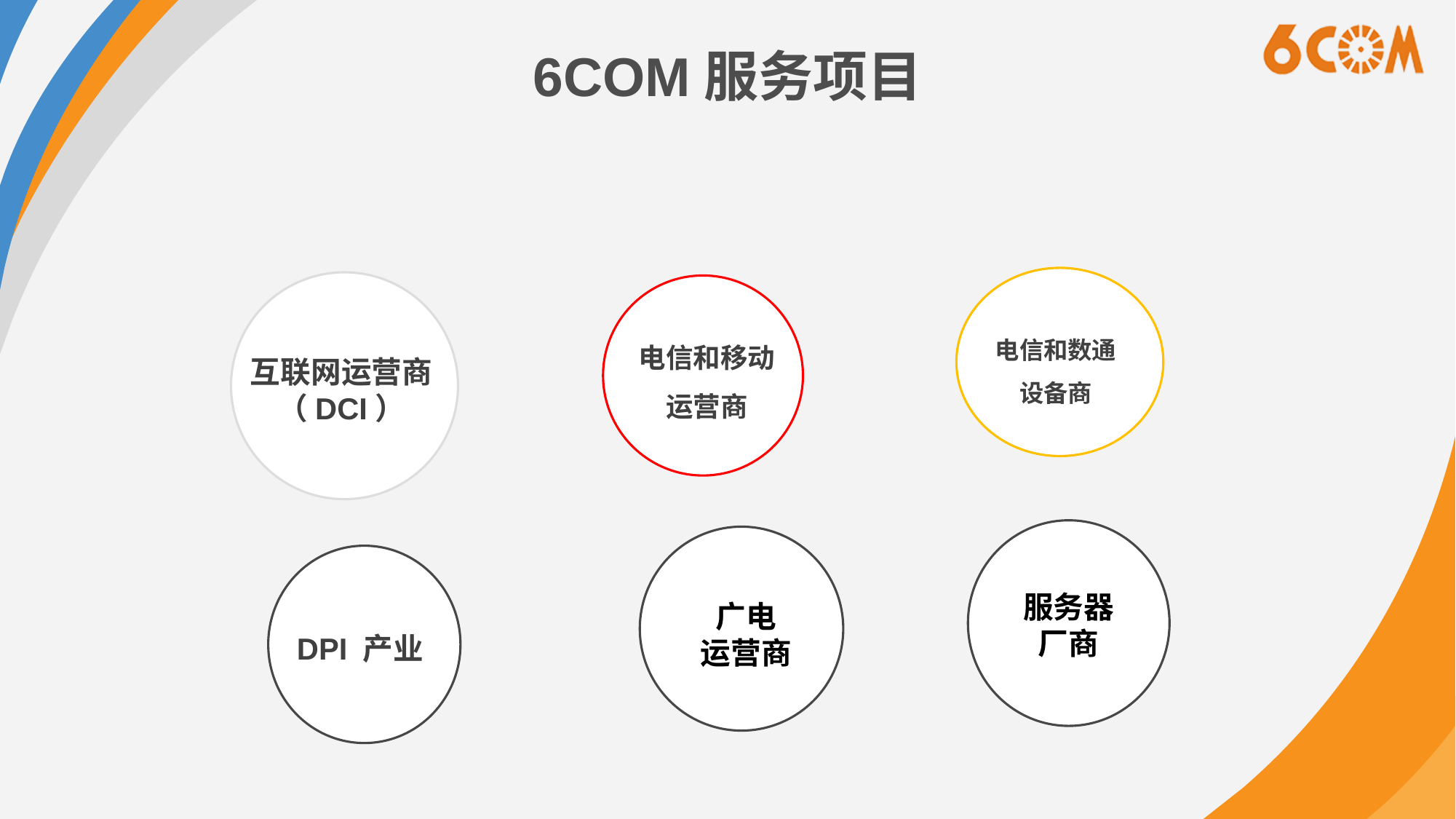

# 6COM服务项目

电信和数通
设备商

互联网运营商（DCI）

电信和移动
运营商

服务器
厂商

DPI 产业
广电
运营商